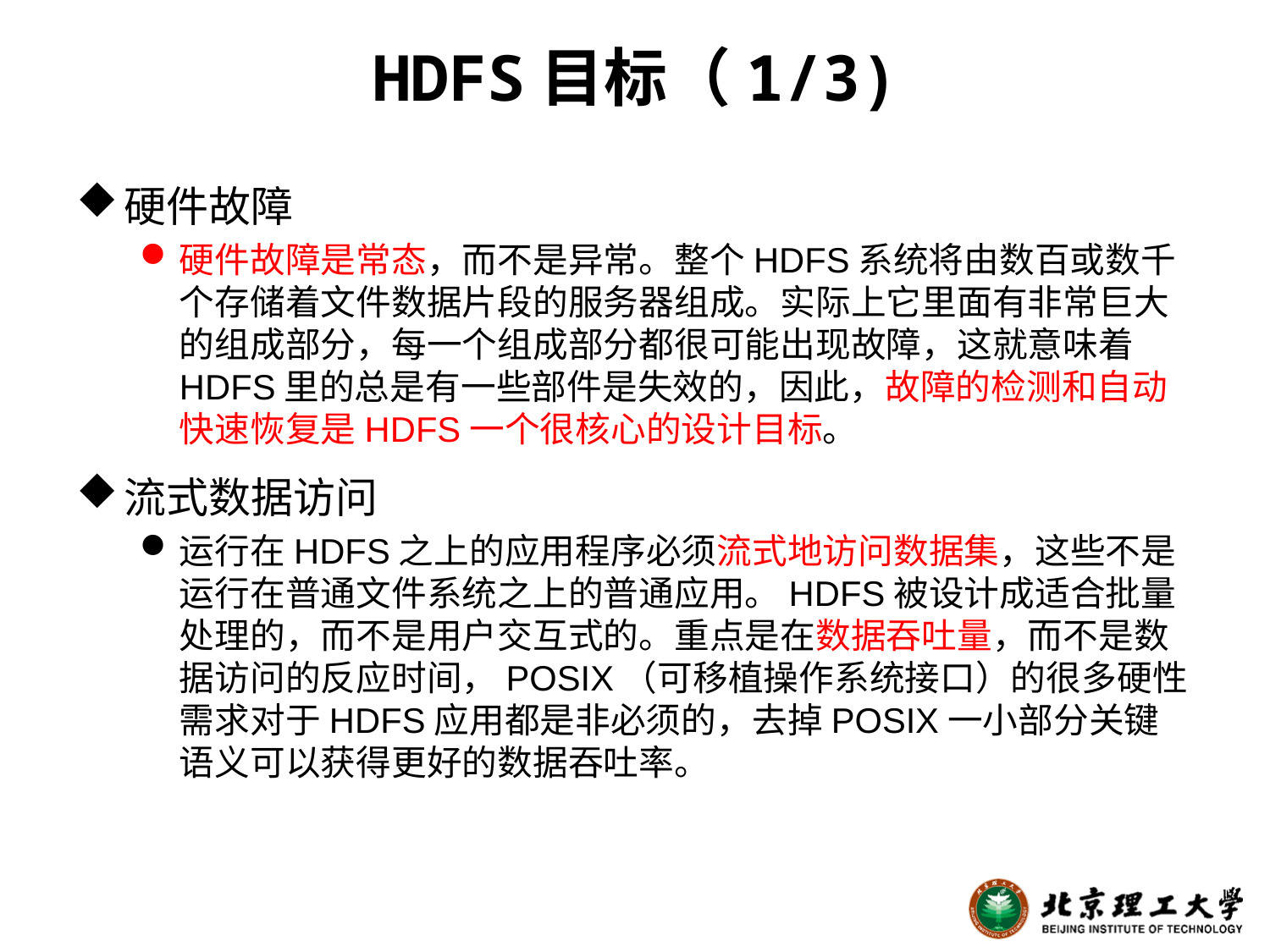

# HDFS目标（1/3)
硬件故障
硬件故障是常态，而不是异常。整个HDFS系统将由数百或数千个存储着文件数据片段的服务器组成。实际上它里面有非常巨大的组成部分，每一个组成部分都很可能出现故障，这就意味着HDFS里的总是有一些部件是失效的，因此，故障的检测和自动快速恢复是HDFS一个很核心的设计目标。
流式数据访问
运行在HDFS之上的应用程序必须流式地访问数据集，这些不是运行在普通文件系统之上的普通应用。HDFS被设计成适合批量处理的，而不是用户交互式的。重点是在数据吞吐量，而不是数据访问的反应时间，POSIX（可移植操作系统接口）的很多硬性需求对于HDFS应用都是非必须的，去掉POSIX一小部分关键语义可以获得更好的数据吞吐率。